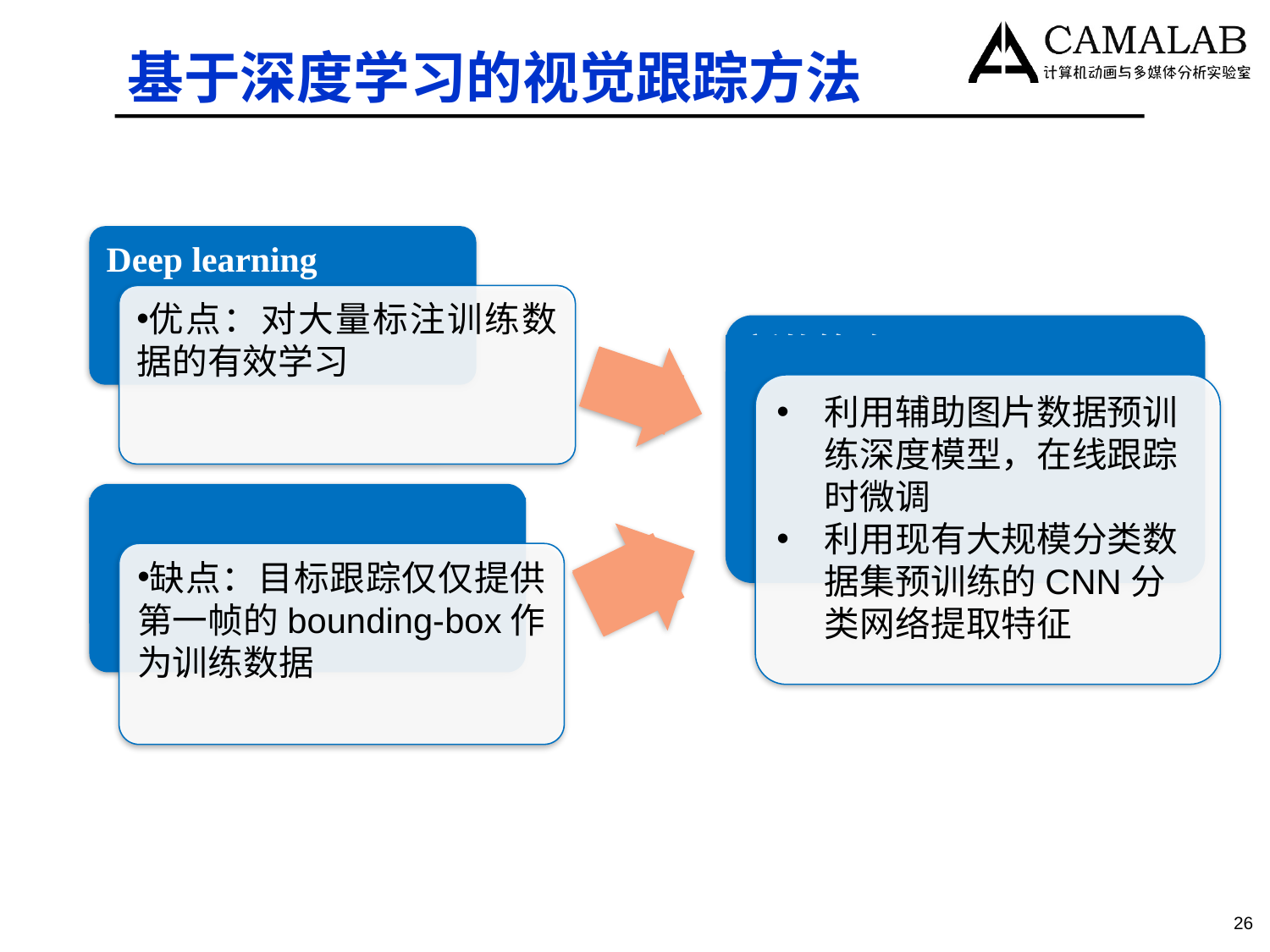

# 基于深度学习的视觉跟踪方法
Deep learning
优点：对大量标注训练数据的有效学习
新的策略

利用辅助图片数据预训练深度模型，在线跟踪时微调
利用现有大规模分类数据集预训练的CNN分类网络提取特征
Deep learning

缺点：目标跟踪仅仅提供第一帧的bounding-box作为训练数据